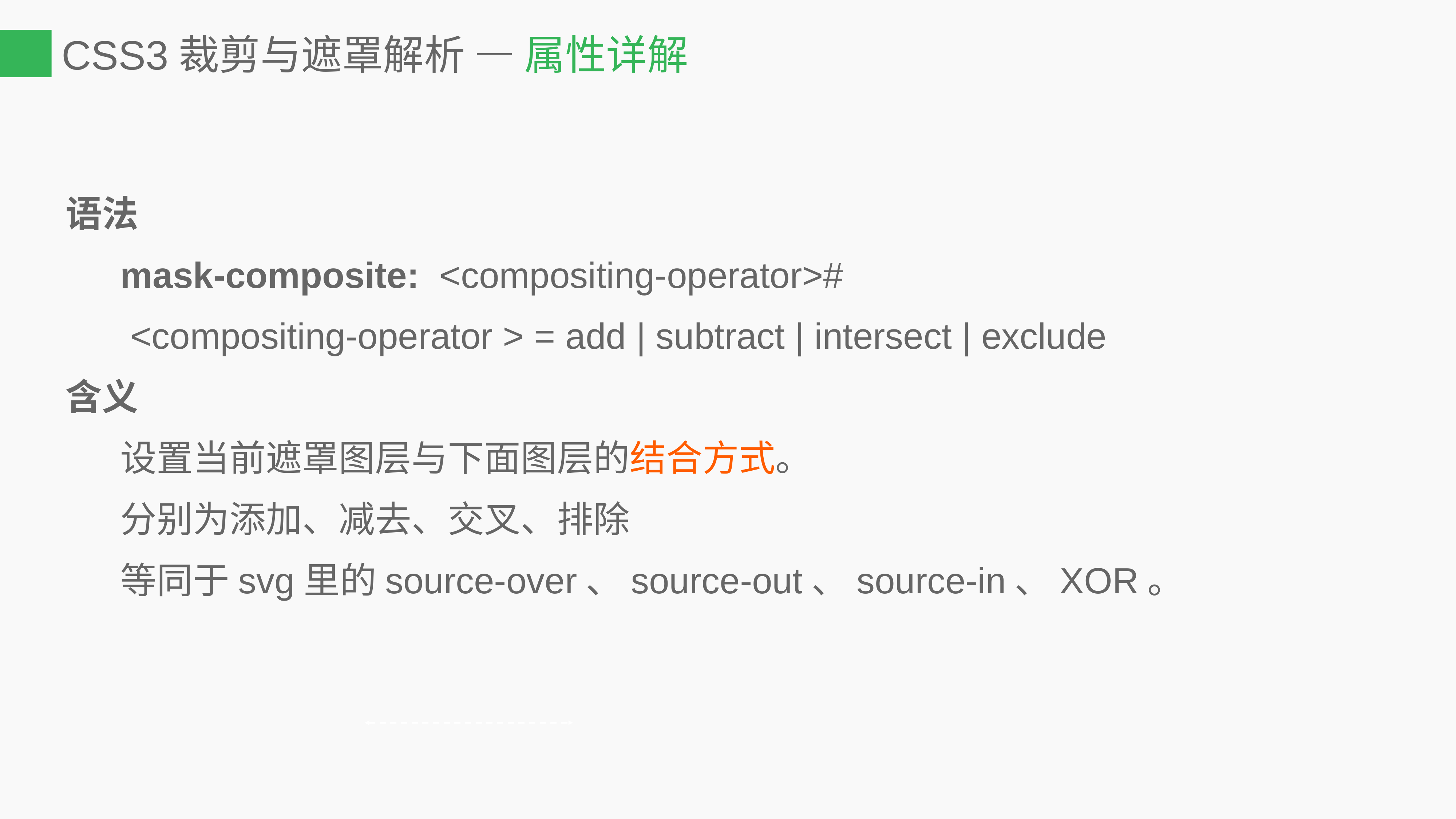

# CSS3裁剪与遮罩解析 — 属性详解
语法
	mask-composite:  <compositing-operator>#
	 <compositing-operator > = add | subtract | intersect | exclude
含义
	设置当前遮罩图层与下面图层的结合方式。
	分别为添加、减去、交叉、排除
	等同于svg里的source-over、source-out、source-in、XOR。